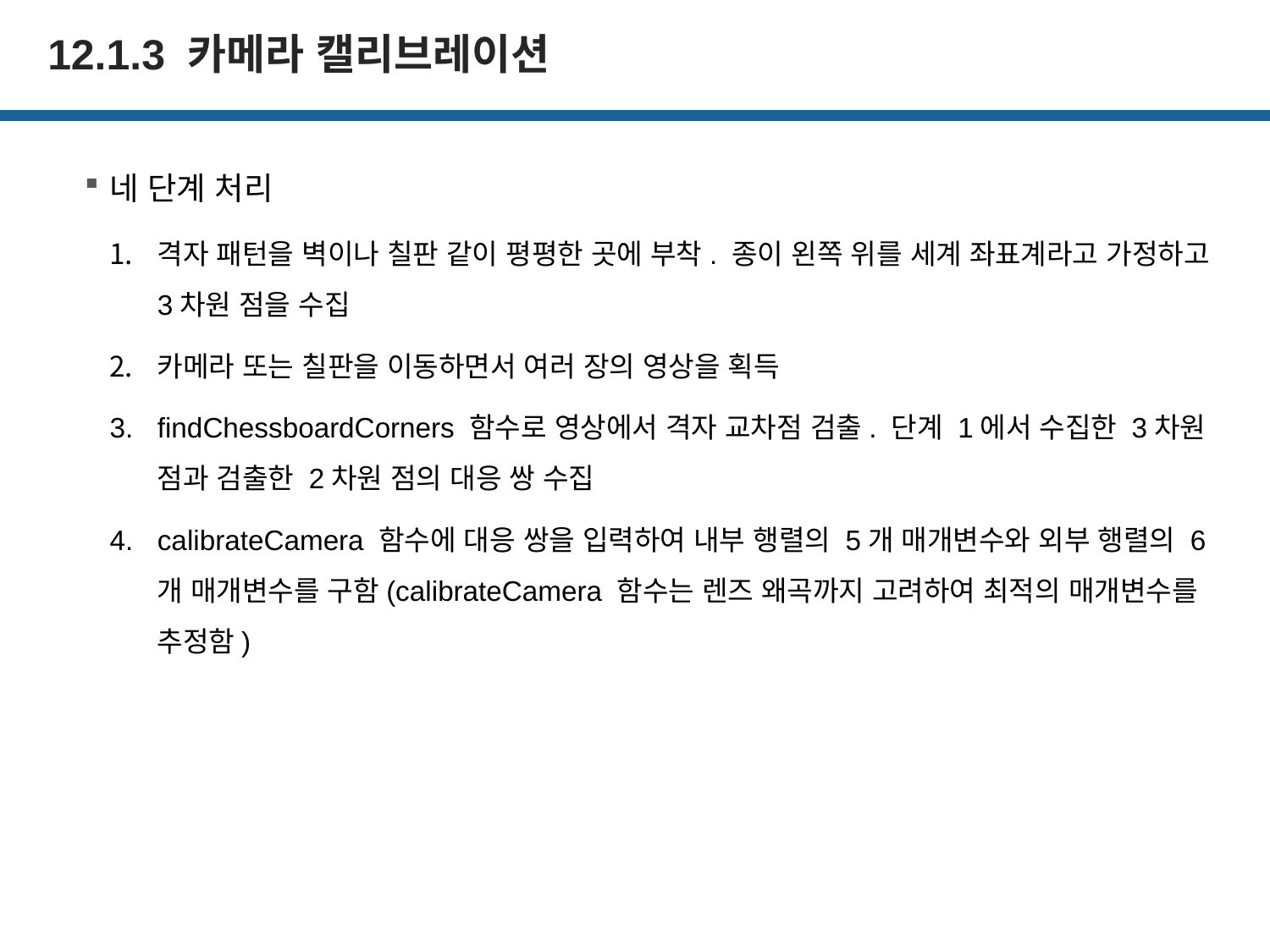

# 12.1.3 카메라 캘리브레이션
네 단계 처리
격자 패턴을 벽이나 칠판 같이 평평한 곳에 부착. 종이 왼쪽 위를 세계 좌표계라고 가정하고 3차원 점을 수집
카메라 또는 칠판을 이동하면서 여러 장의 영상을 획득
findChessboardCorners 함수로 영상에서 격자 교차점 검출. 단계 1에서 수집한 3차원 점과 검출한 2차원 점의 대응 쌍 수집
calibrateCamera 함수에 대응 쌍을 입력하여 내부 행렬의 5개 매개변수와 외부 행렬의 6개 매개변수를 구함(calibrateCamera 함수는 렌즈 왜곡까지 고려하여 최적의 매개변수를 추정함)